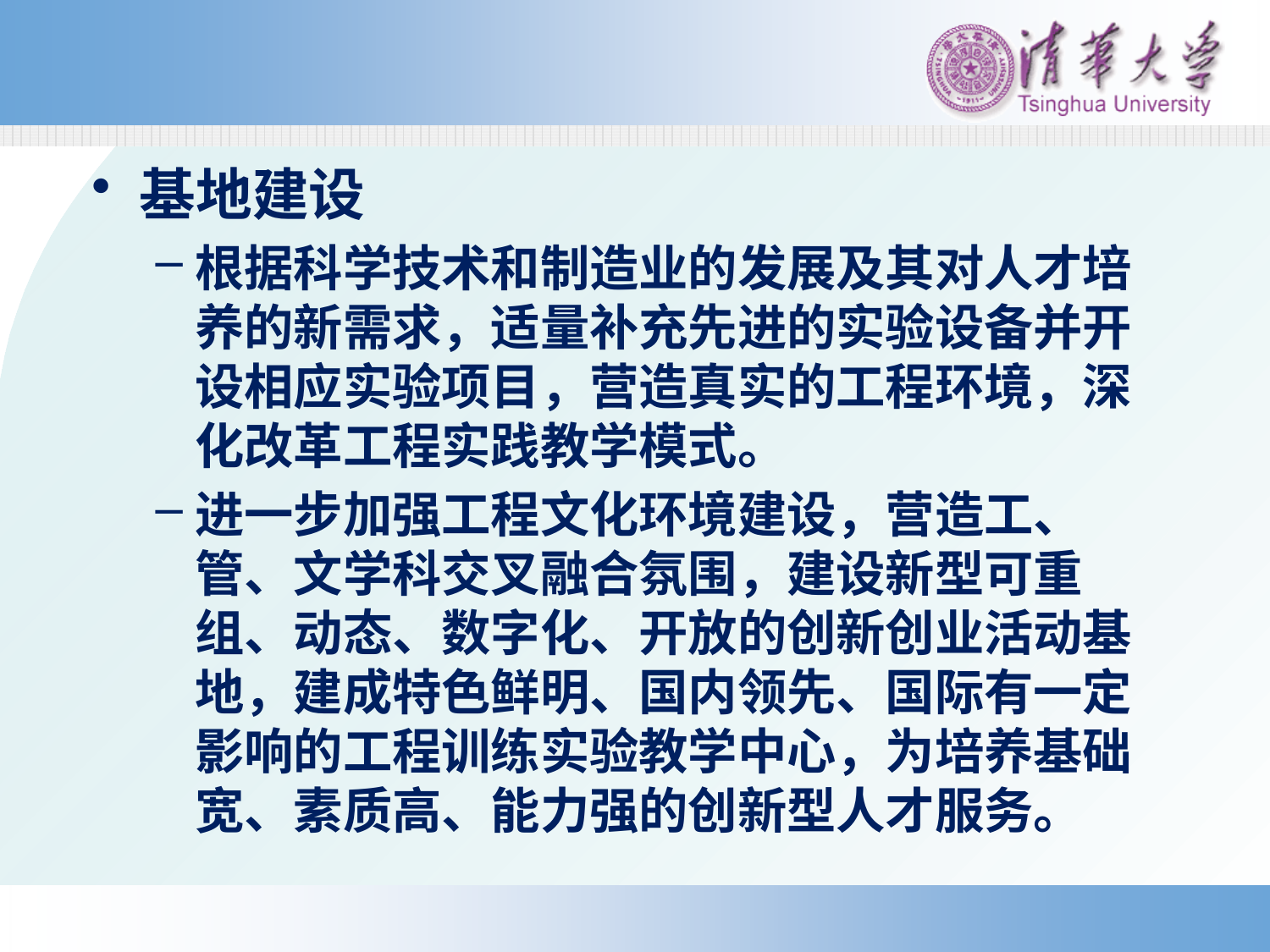

基地建设
根据科学技术和制造业的发展及其对人才培养的新需求，适量补充先进的实验设备并开设相应实验项目，营造真实的工程环境，深化改革工程实践教学模式。
进一步加强工程文化环境建设，营造工、管、文学科交叉融合氛围，建设新型可重组、动态、数字化、开放的创新创业活动基地，建成特色鲜明、国内领先、国际有一定影响的工程训练实验教学中心，为培养基础宽、素质高、能力强的创新型人才服务。